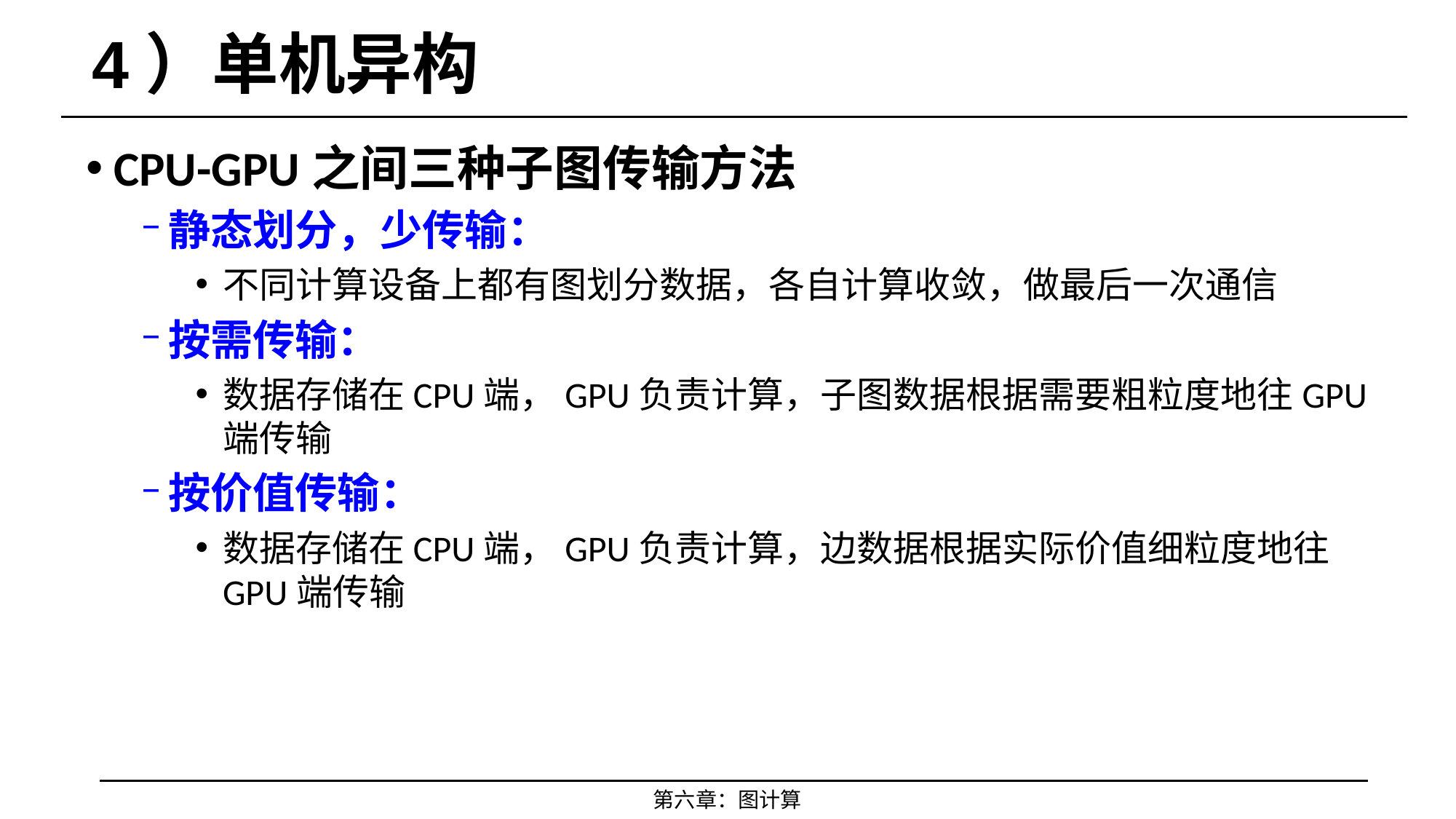

# 4）单机异构
CPU-GPU之间三种子图传输方法
静态划分，少传输：
不同计算设备上都有图划分数据，各自计算收敛，做最后一次通信
按需传输：
数据存储在CPU端，GPU负责计算，子图数据根据需要粗粒度地往GPU端传输
按价值传输：
数据存储在CPU端，GPU负责计算，边数据根据实际价值细粒度地往GPU端传输